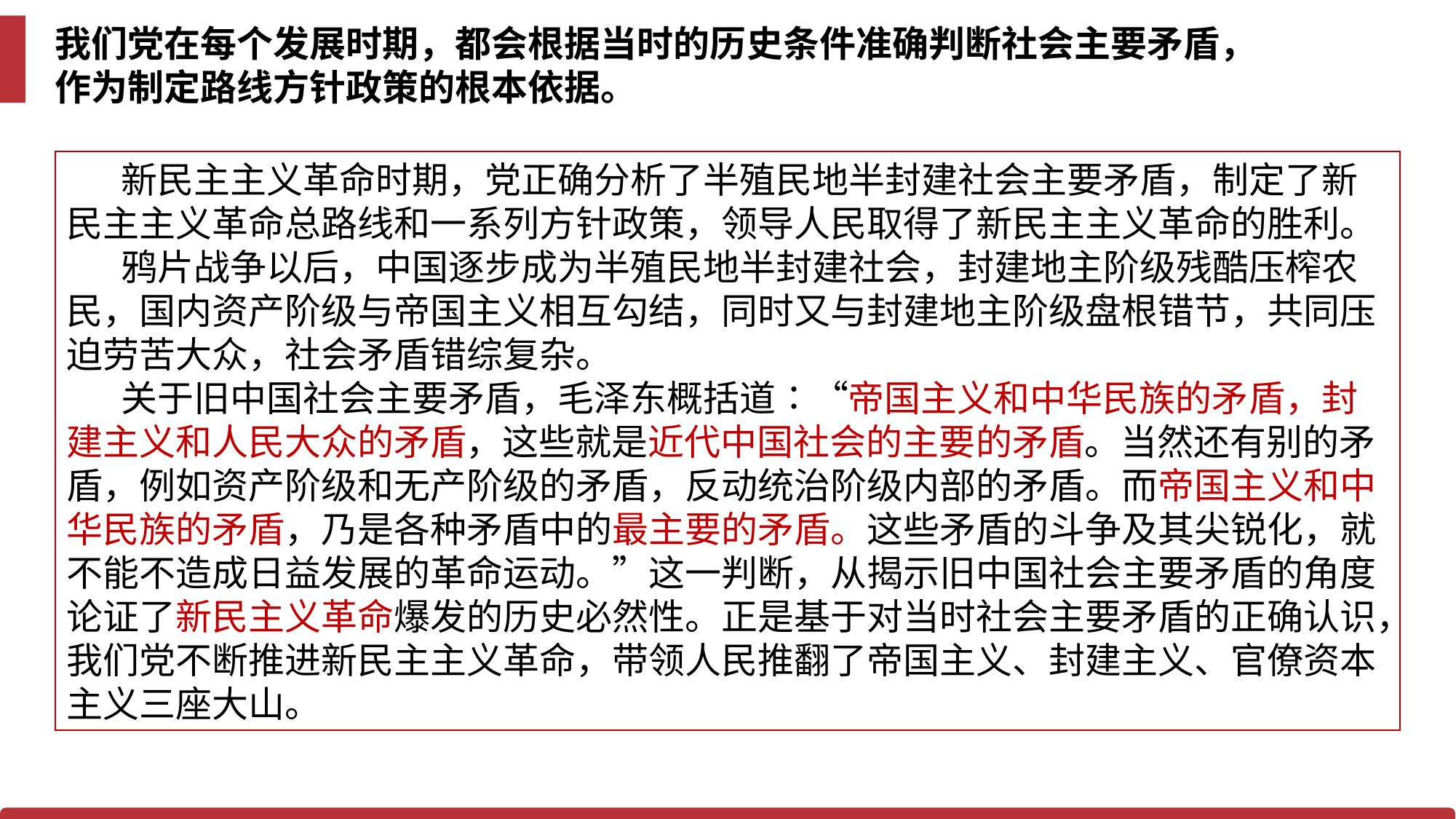

我们党在每个发展时期，都会根据当时的历史条件准确判断社会主要矛盾，作为制定路线方针政策的根本依据。

新民主主义革命时期，党正确分析了半殖民地半封建社会主要矛盾，制定了新民主主义革命总路线和一系列方针政策，领导人民取得了新民主主义革命的胜利。
鸦片战争以后，中国逐步成为半殖民地半封建社会，封建地主阶级残酷压榨农民，国内资产阶级与帝国主义相互勾结，同时又与封建地主阶级盘根错节，共同压迫劳苦大众，社会矛盾错综复杂。
关于旧中国社会主要矛盾，毛泽东概括道∶“帝国主义和中华民族的矛盾，封建主义和人民大众的矛盾，这些就是近代中国社会的主要的矛盾。当然还有别的矛盾，例如资产阶级和无产阶级的矛盾，反动统治阶级内部的矛盾。而帝国主义和中华民族的矛盾，乃是各种矛盾中的最主要的矛盾。这些矛盾的斗争及其尖锐化，就不能不造成日益发展的革命运动。”这一判断，从揭示旧中国社会主要矛盾的角度论证了新民主义革命爆发的历史必然性。正是基于对当时社会主要矛盾的正确认识，我们党不断推进新民主主义革命，带领人民推翻了帝国主义、封建主义、官僚资本主义三座大山。
最主要的矛盾